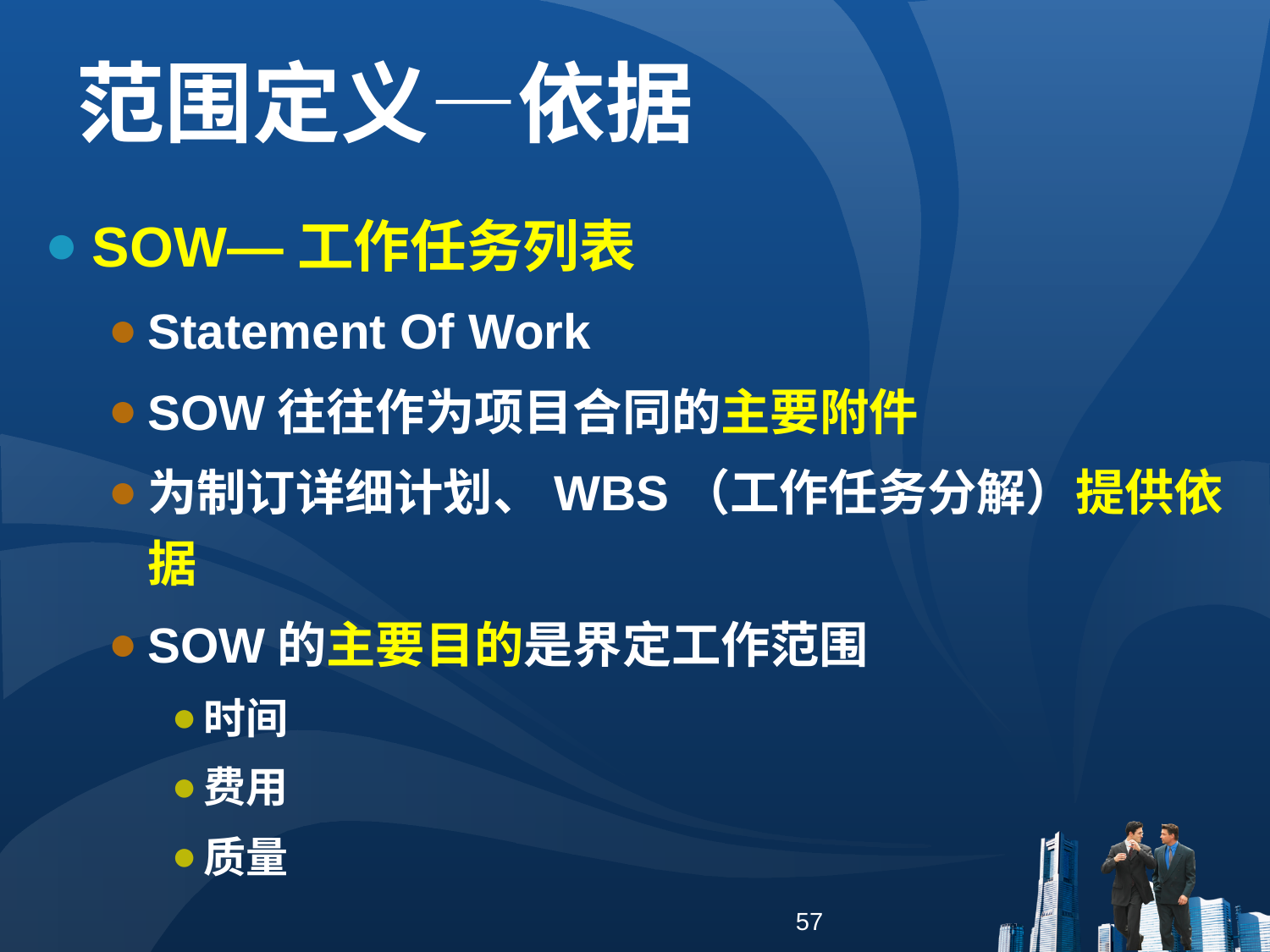

范围定义—依据
SOW—工作任务列表
Statement Of Work
SOW往往作为项目合同的主要附件
为制订详细计划、WBS（工作任务分解）提供依据
SOW的主要目的是界定工作范围
时间
费用
质量

57